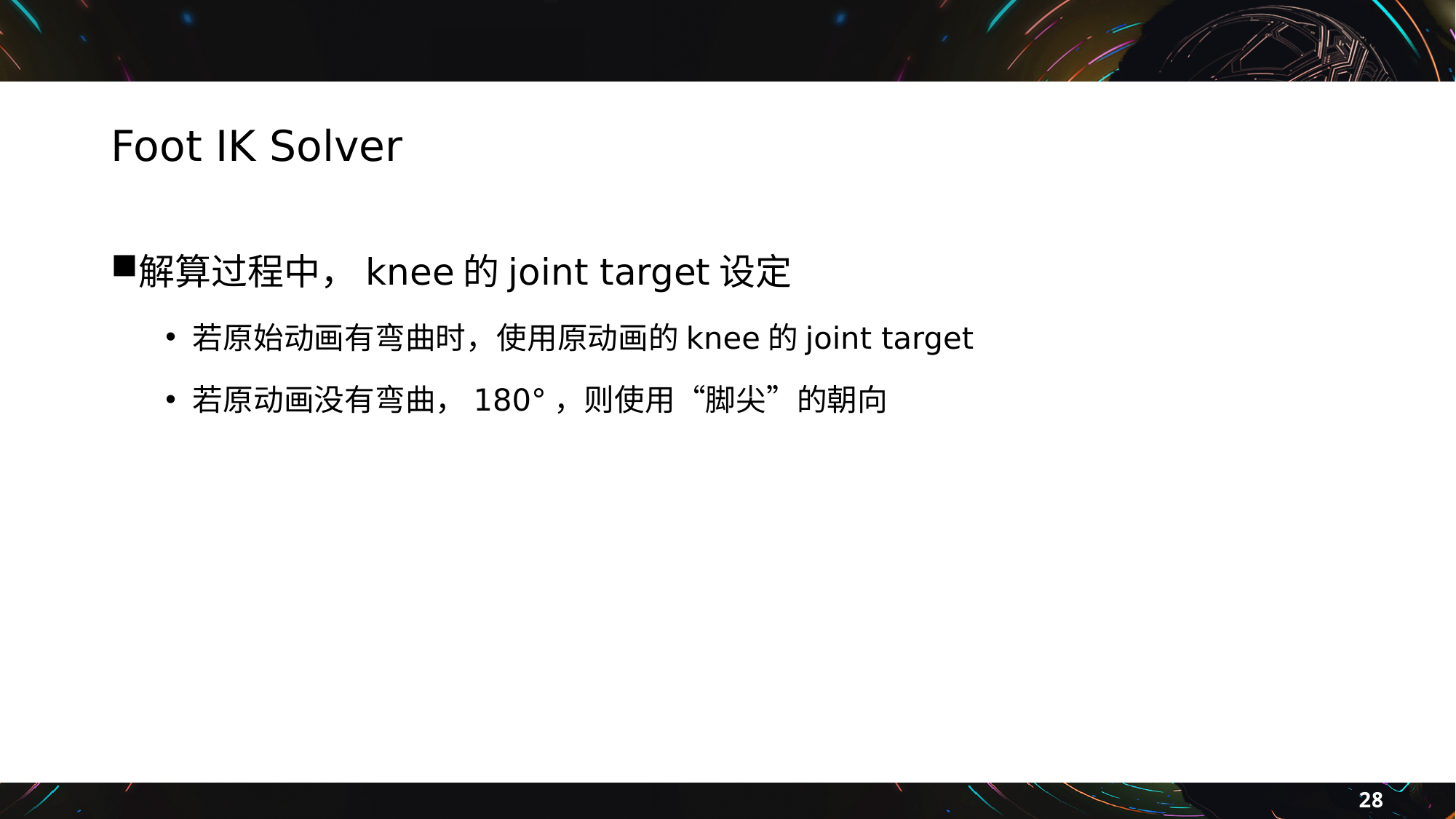

# Foot IK Solver
解算过程中，knee的joint target设定
若原始动画有弯曲时，使用原动画的knee的joint target
若原动画没有弯曲，180°，则使用“脚尖”的朝向
28